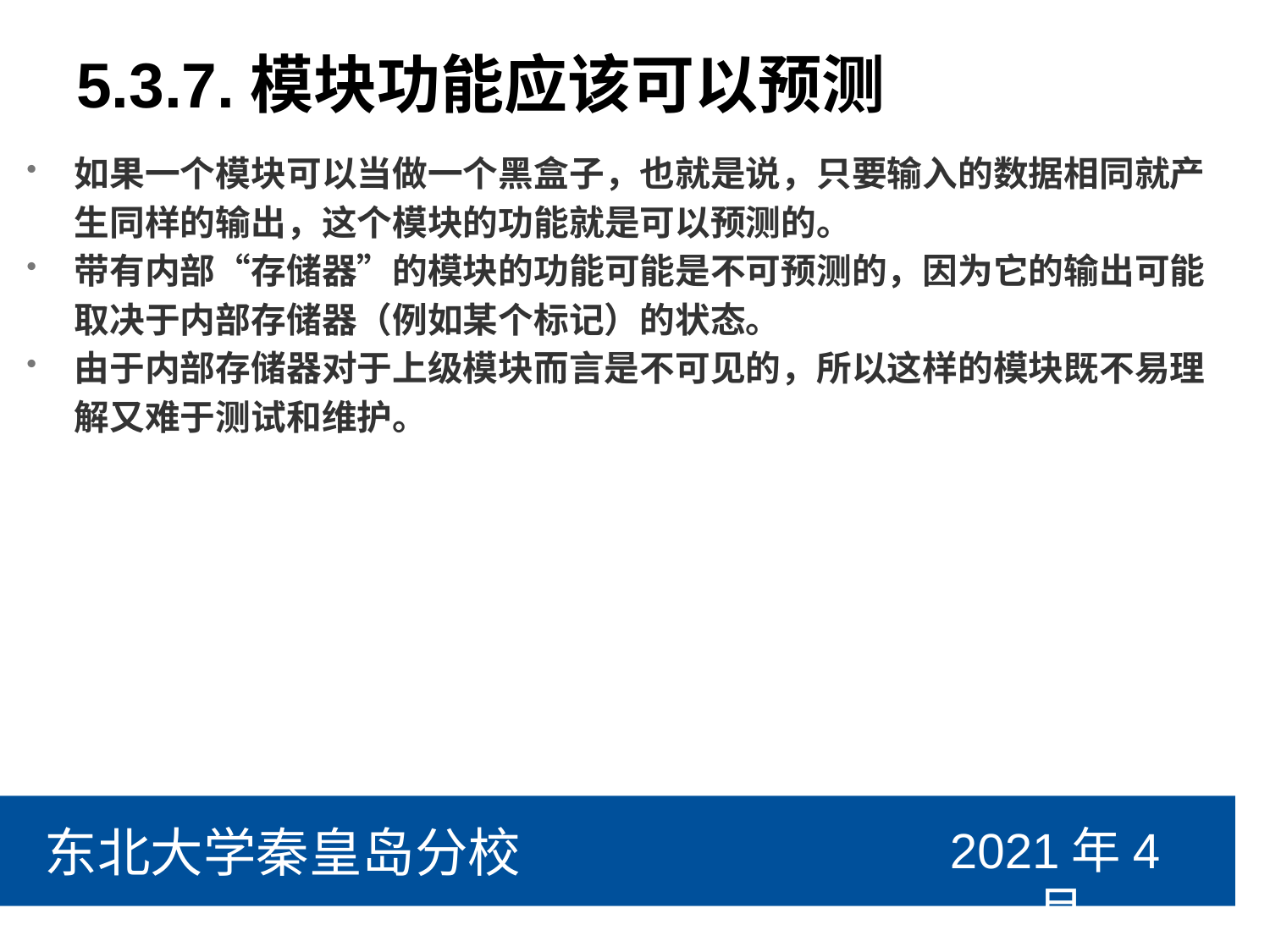

# 5.3.7.模块功能应该可以预测
如果一个模块可以当做一个黑盒子，也就是说，只要输入的数据相同就产生同样的输出，这个模块的功能就是可以预测的。
带有内部“存储器”的模块的功能可能是不可预测的，因为它的输出可能取决于内部存储器（例如某个标记）的状态。
由于内部存储器对于上级模块而言是不可见的，所以这样的模块既不易理解又难于测试和维护。